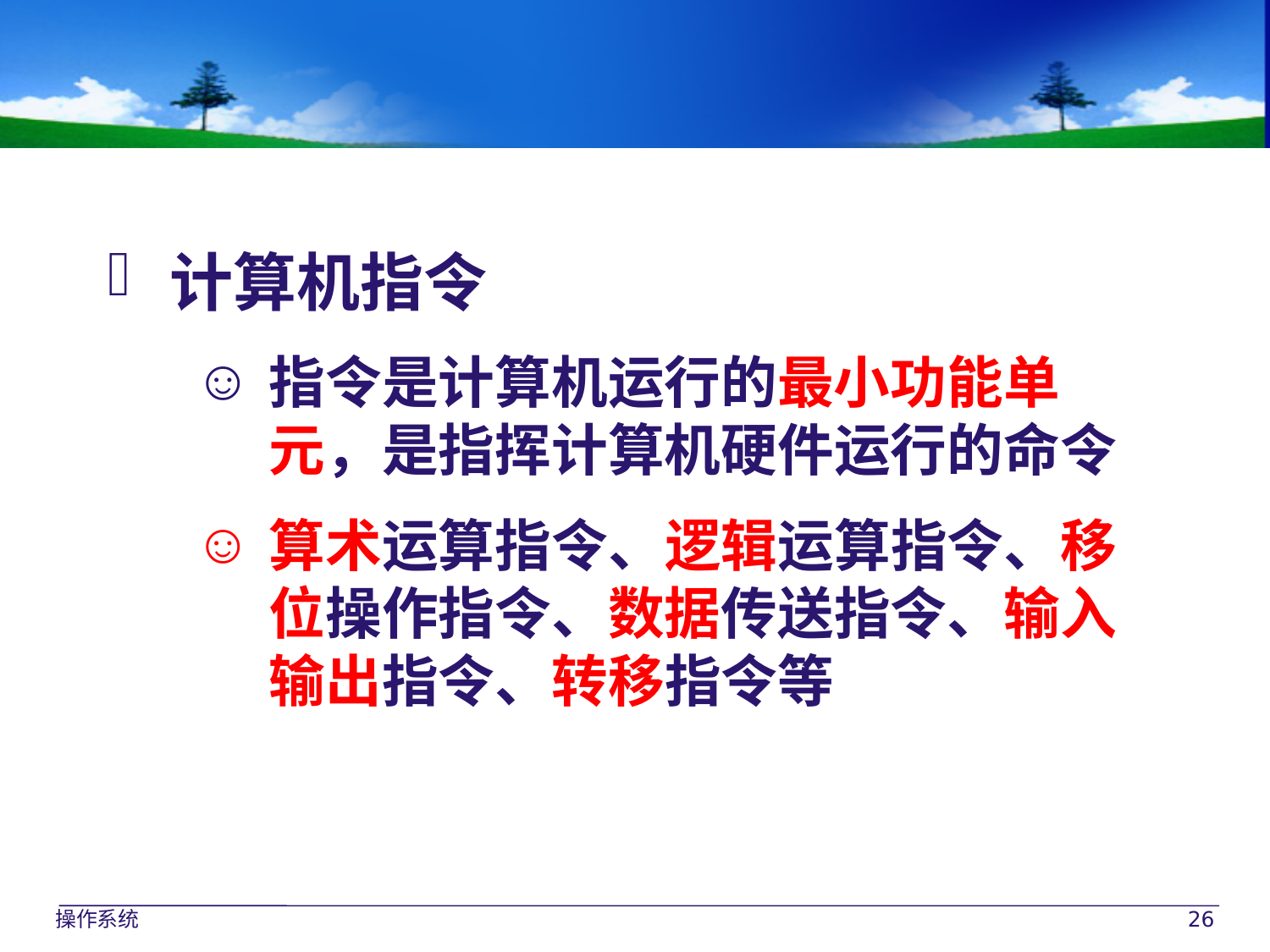

计算机指令
指令是计算机运行的最小功能单元，是指挥计算机硬件运行的命令
算术运算指令、逻辑运算指令、移位操作指令、数据传送指令、输入输出指令、转移指令等
操作系统
26